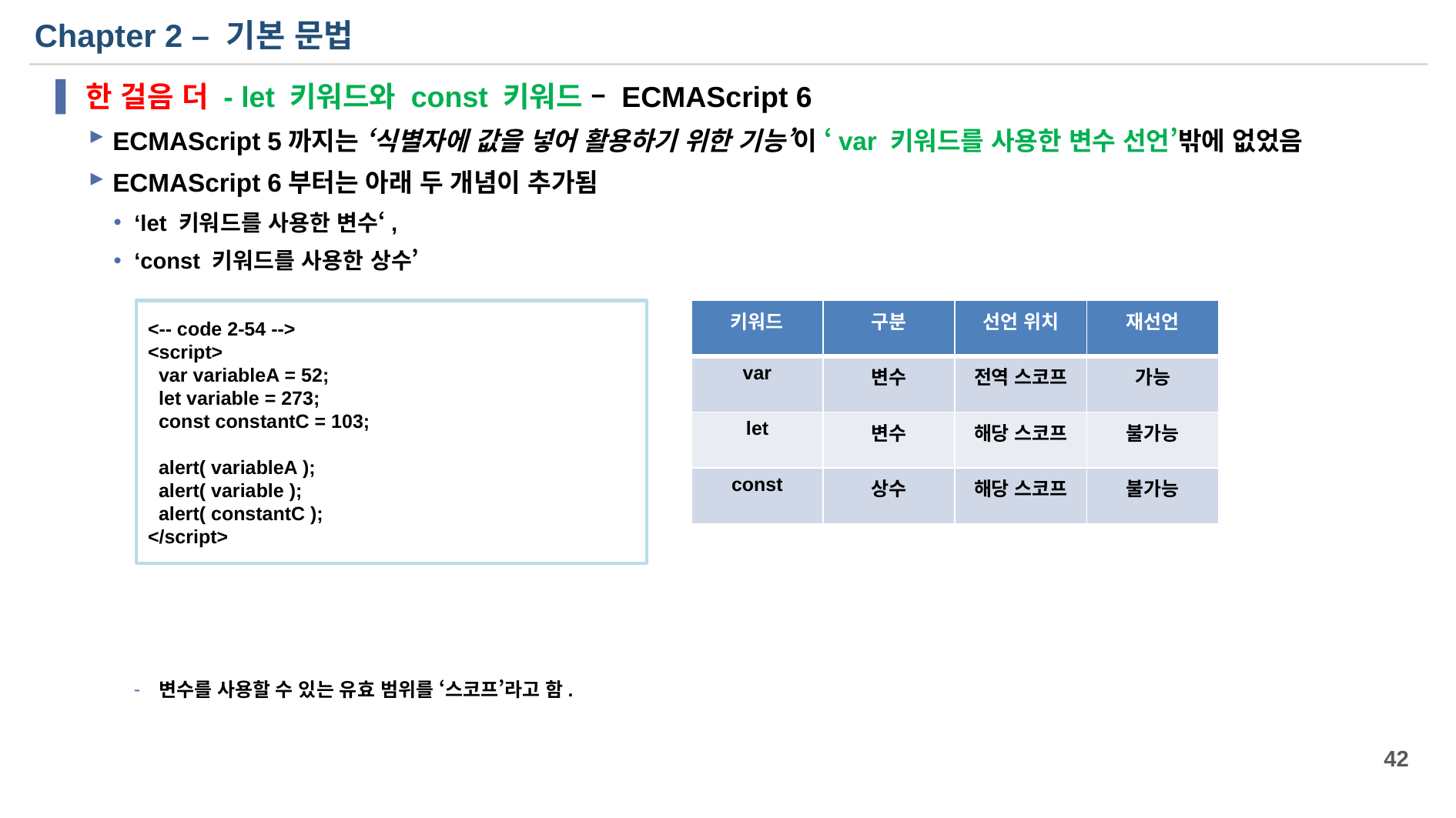

# Chapter 2 – 기본 문법
한 걸음 더 - let 키워드와 const 키워드 – ECMAScript 6
ECMAScript 5까지는 ‘식별자에 값을 넣어 활용하기 위한 기능’이 ‘var 키워드를 사용한 변수 선언’밖에 없었음
ECMAScript 6부터는 아래 두 개념이 추가됨
‘let 키워드를 사용한 변수‘,
‘const 키워드를 사용한 상수’

변수를 사용할 수 있는 유효 범위를 ‘스코프’라고 함.

| 키워드 | 구분 | 선언 위치 | 재선언 |
| --- | --- | --- | --- |
| var | 변수 | 전역 스코프 | 가능 |
| let | 변수 | 해당 스코프 | 불가능 |
| const | 상수 | 해당 스코프 | 불가능 |
<-- code 2-54 -->
<script>
  var variableA = 52;
  let variable = 273;
  const constantC = 103;

  alert( variableA );
  alert( variable );
  alert( constantC );
</script>
42